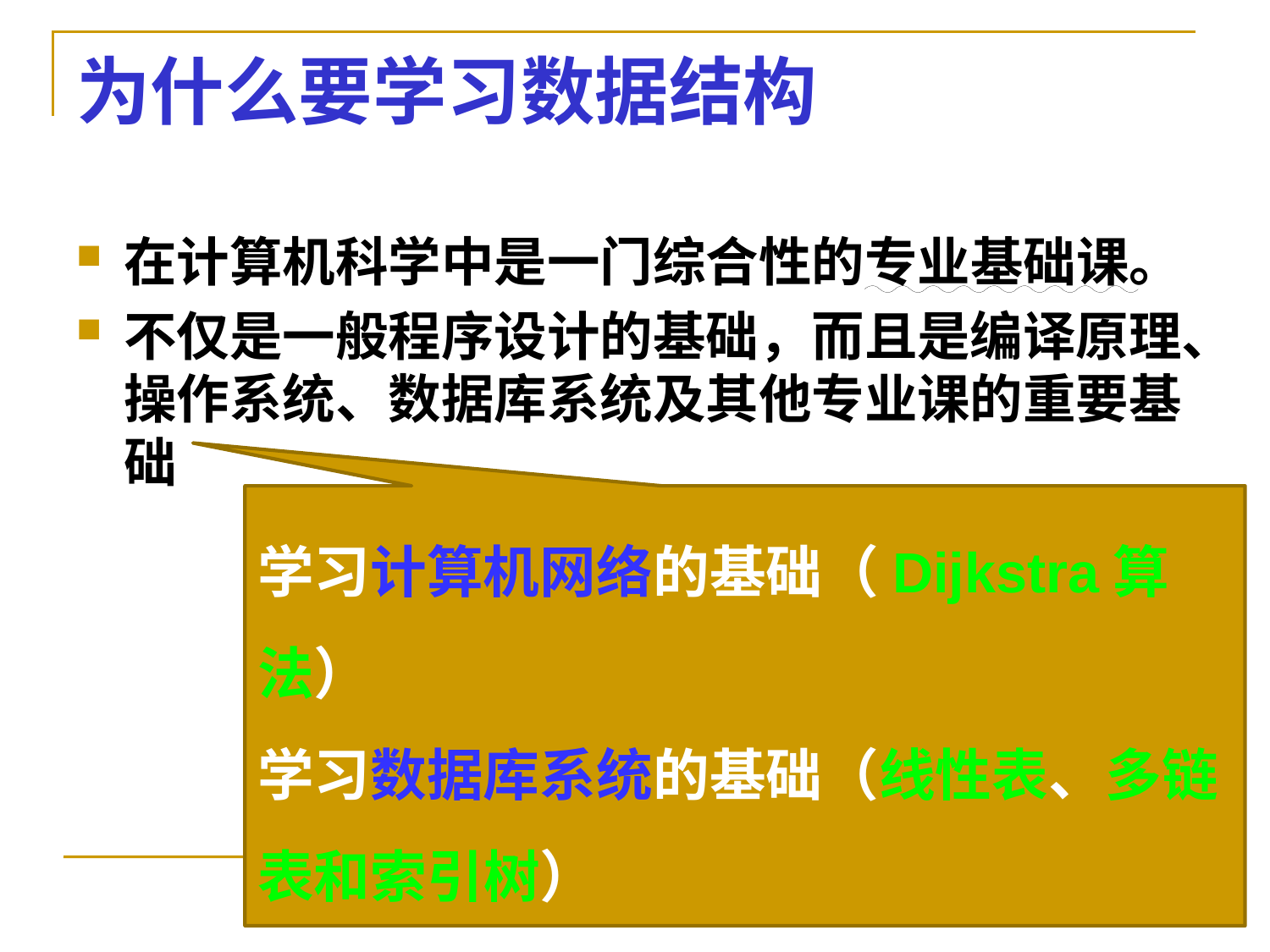

# 为什么要学习数据结构
在计算机科学中是一门综合性的专业基础课。
不仅是一般程序设计的基础，而且是编译原理、操作系统、数据库系统及其他专业课的重要基础
学习计算机网络的基础（Dijkstra算法）
学习数据库系统的基础（线性表、多链表和索引树）